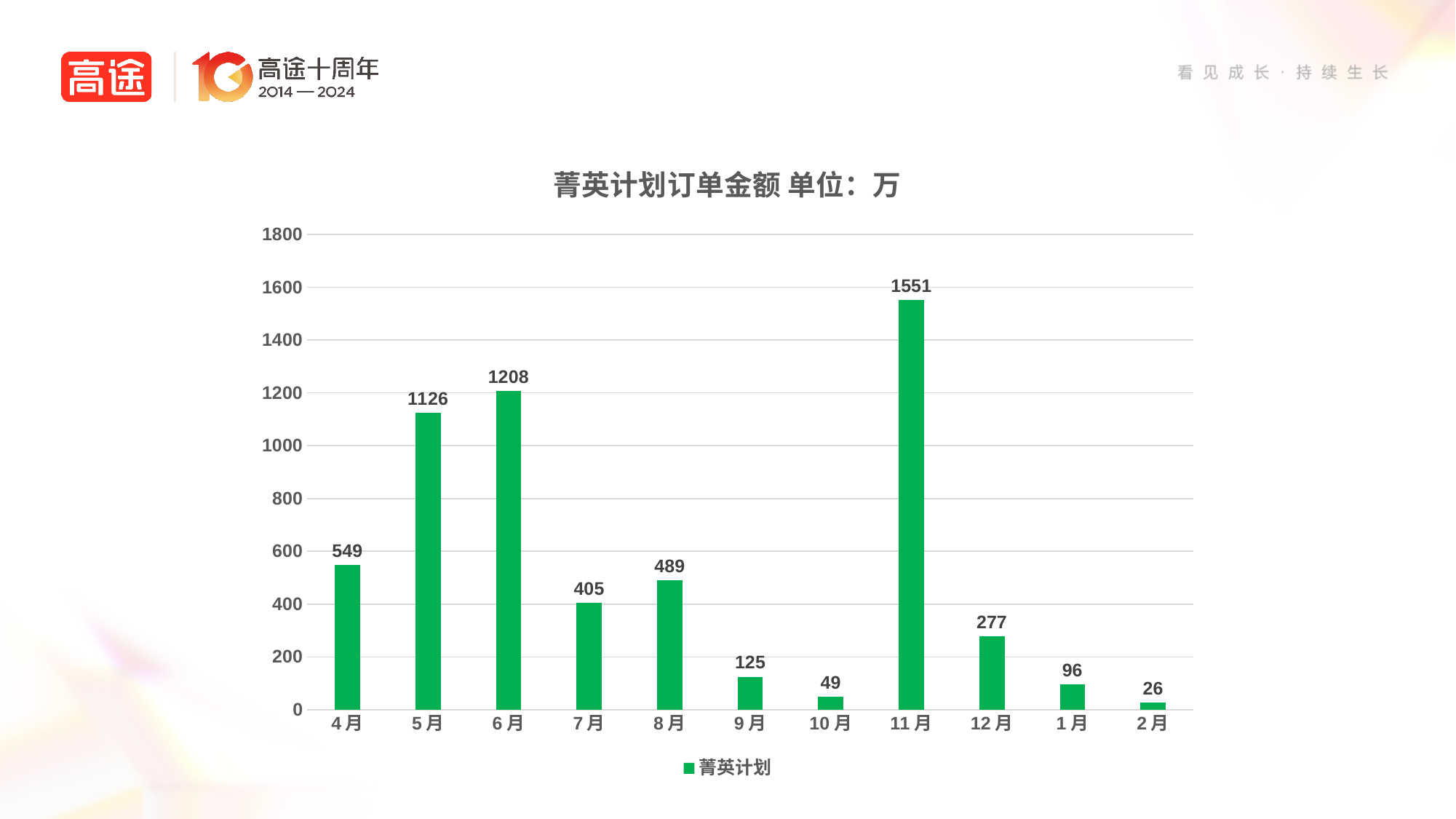

### Chart: 菁英计划订单金额 单位：万

| Category | 菁英计划 |
|---|---|
| 4月 | 549.0 |
| 5月 | 1126.0 |
| 6月 | 1208.0 |
| 7月 | 405.0 |
| 8月 | 489.0 |
| 9月 | 125.0 |
| 10月 | 49.0 |
| 11月 | 1551.0 |
| 12月 | 277.0 |
| 1月 | 96.0 |
| 2月 | 26.0 |